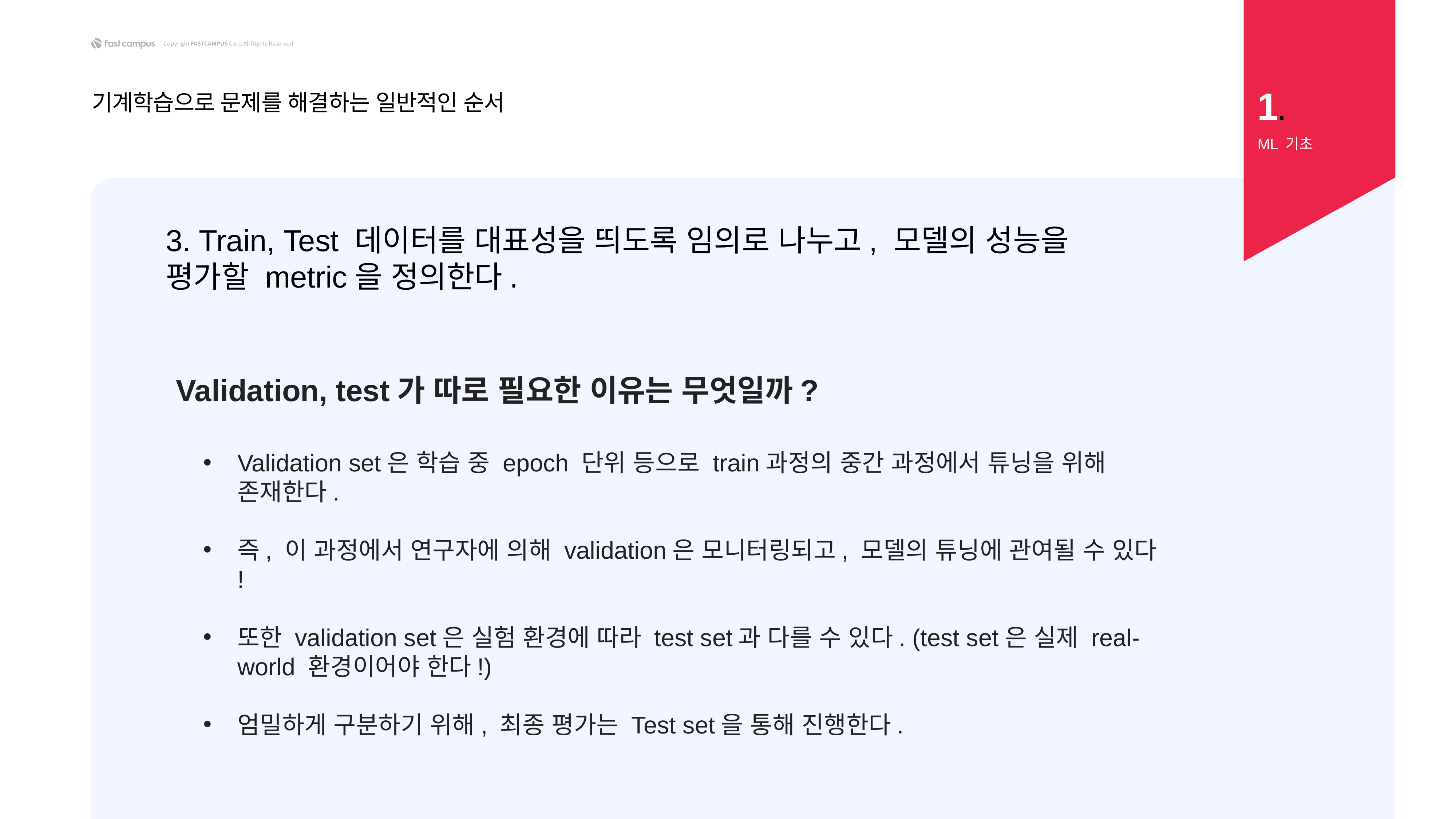

1.
기계학습으로 문제를 해결하는 일반적인 순서
ML 기초

3. Train, Test 데이터를 대표성을 띄도록 임의로 나누고, 모델의 성능을 평가할 metric을 정의한다.

Validation, test가 따로 필요한 이유는 무엇일까?

Validation set은 학습 중 epoch 단위 등으로 train과정의 중간 과정에서 튜닝을 위해 존재한다.

즉, 이 과정에서 연구자에 의해 validation은 모니터링되고, 모델의 튜닝에 관여될 수 있다 !

또한 validation set은 실험 환경에 따라 test set과 다를 수 있다. (test set은 실제 real-world 환경이어야 한다!)

엄밀하게 구분하기 위해, 최종 평가는 Test set을 통해 진행한다.